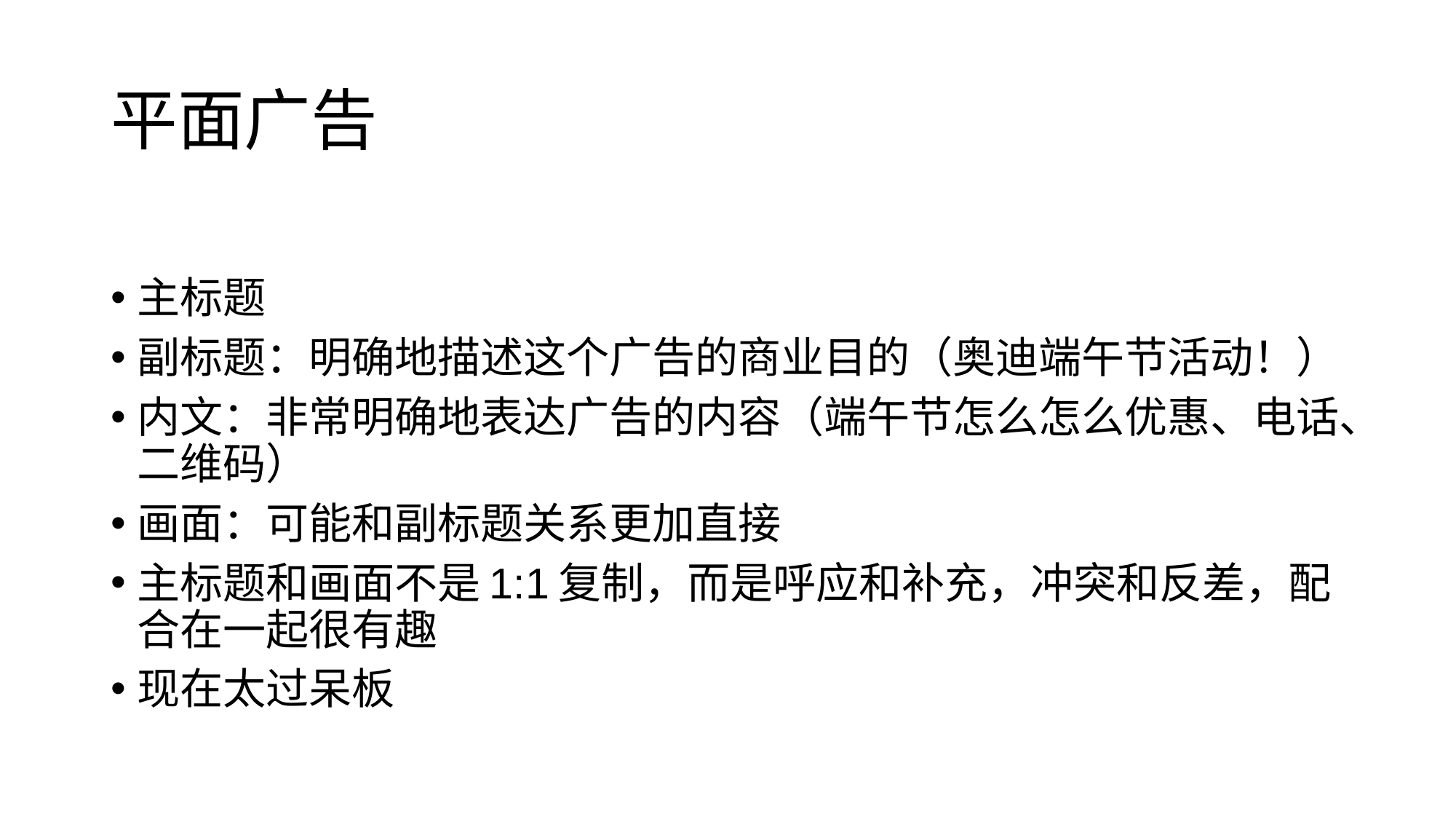

# 平面广告

主标题
副标题：明确地描述这个广告的商业目的（奥迪端午节活动！）
内文：非常明确地表达广告的内容（端午节怎么怎么优惠、电话、二维码）
画面：可能和副标题关系更加直接
主标题和画面不是1:1复制，而是呼应和补充，冲突和反差，配合在一起很有趣
现在太过呆板